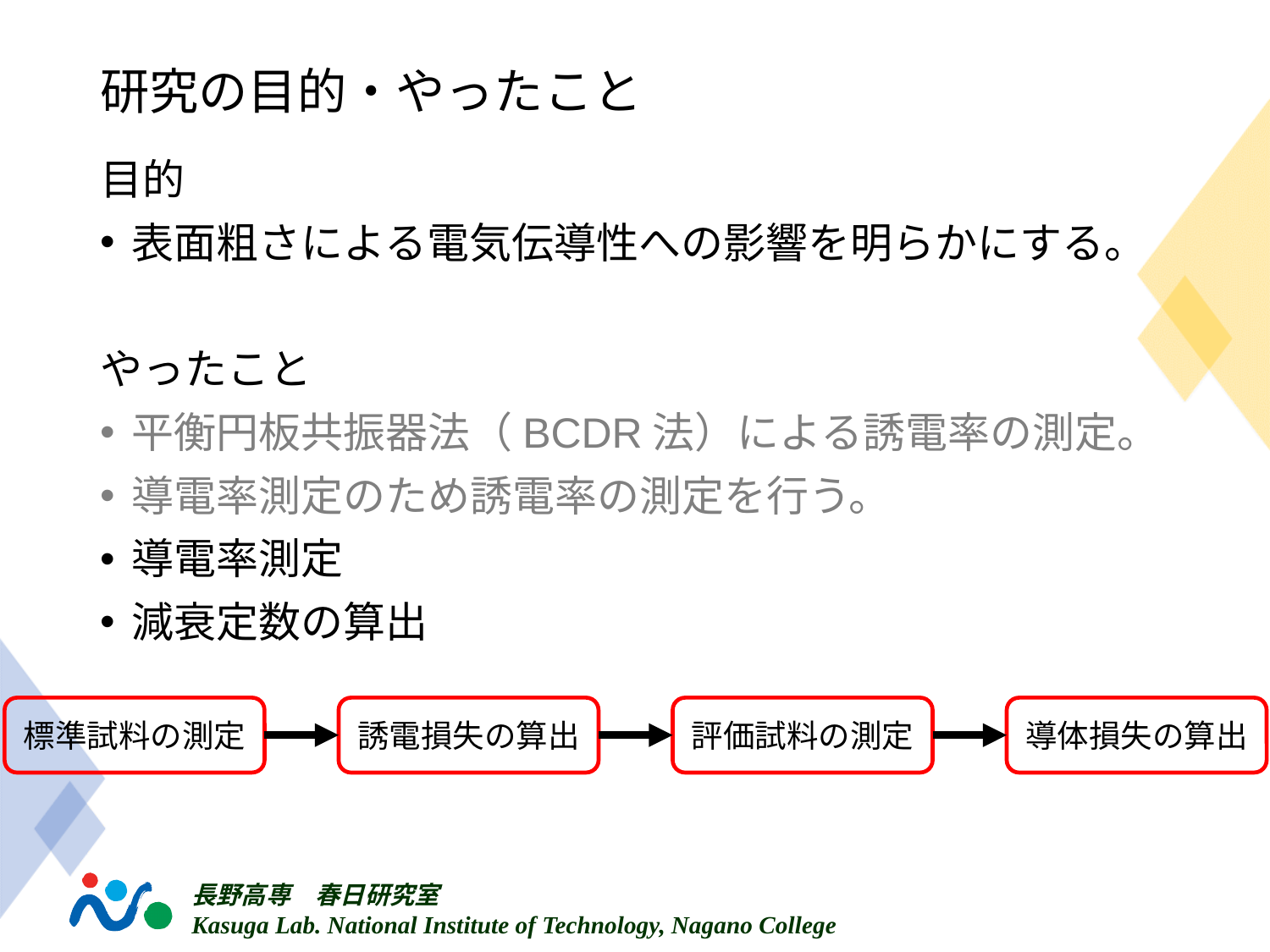

# 研究の目的・やったこと
目的
表面粗さによる電気伝導性への影響を明らかにする。

やったこと
平衡円板共振器法（BCDR法）による誘電率の測定。
導電率測定のため誘電率の測定を行う。
導電率測定
減衰定数の算出

標準試料の測定
誘電損失の算出
評価試料の測定
導体損失の算出